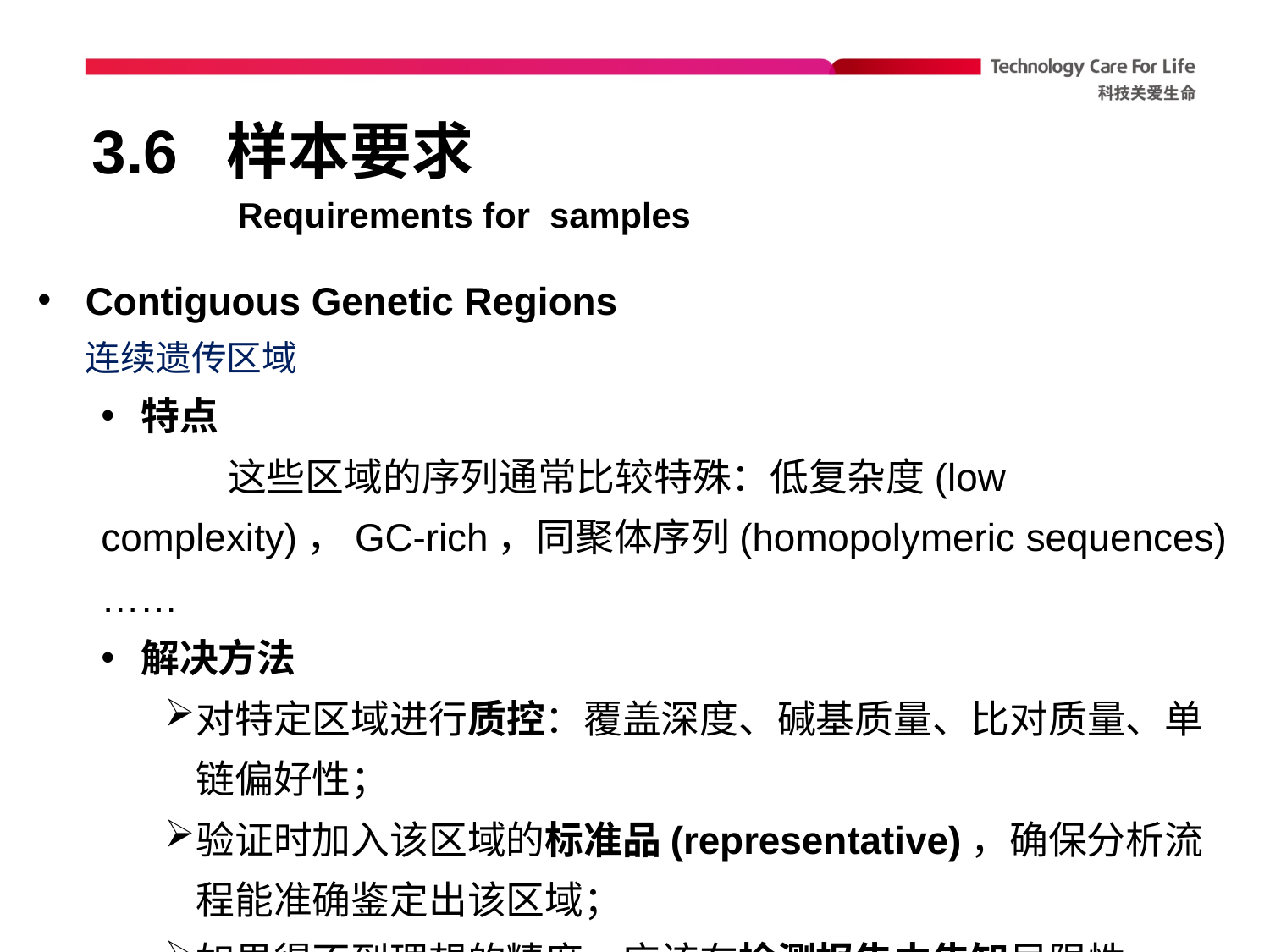

# 3.6  样本要求
Requirements for  samples
Contiguous Genetic Regions
连续遗传区域
特点
	这些区域的序列通常比较特殊：低复杂度(low complexity)，GC-rich，同聚体序列(homopolymeric sequences)……
解决方法
对特定区域进行质控：覆盖深度、碱基质量、比对质量、单链偏好性；
验证时加入该区域的标准品(representative)，确保分析流程能准确鉴定出该区域；
如果得不到理想的精度，应该在检测报告中告知局限性。